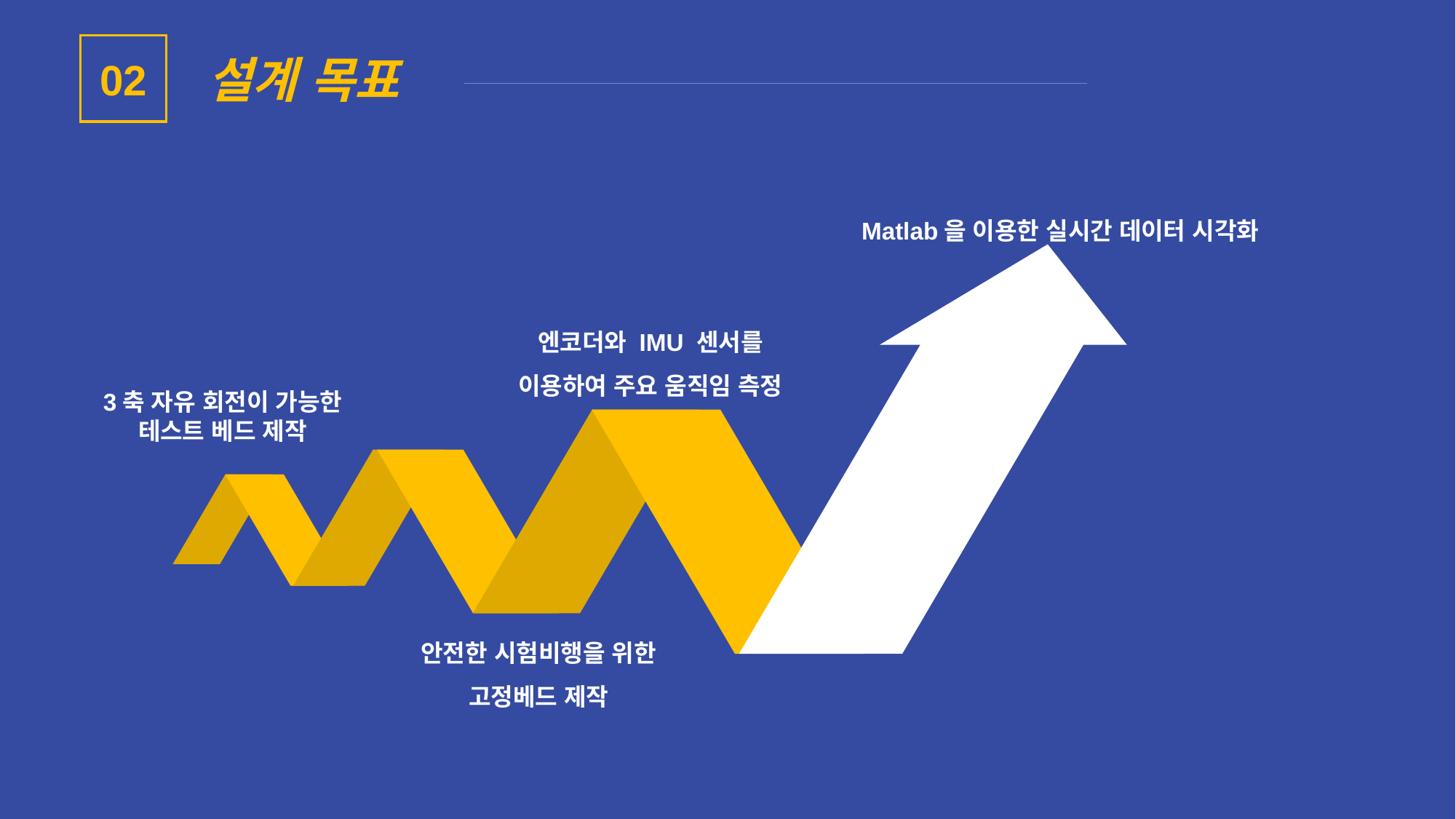

02
설계 목표

Matlab을 이용한 실시간 데이터 시각화

엔코더와 IMU 센서를 이용하여 주요 움직임 측정

3축 자유 회전이 가능한 테스트 베드 제작

안전한 시험비행을 위한
고정베드 제작